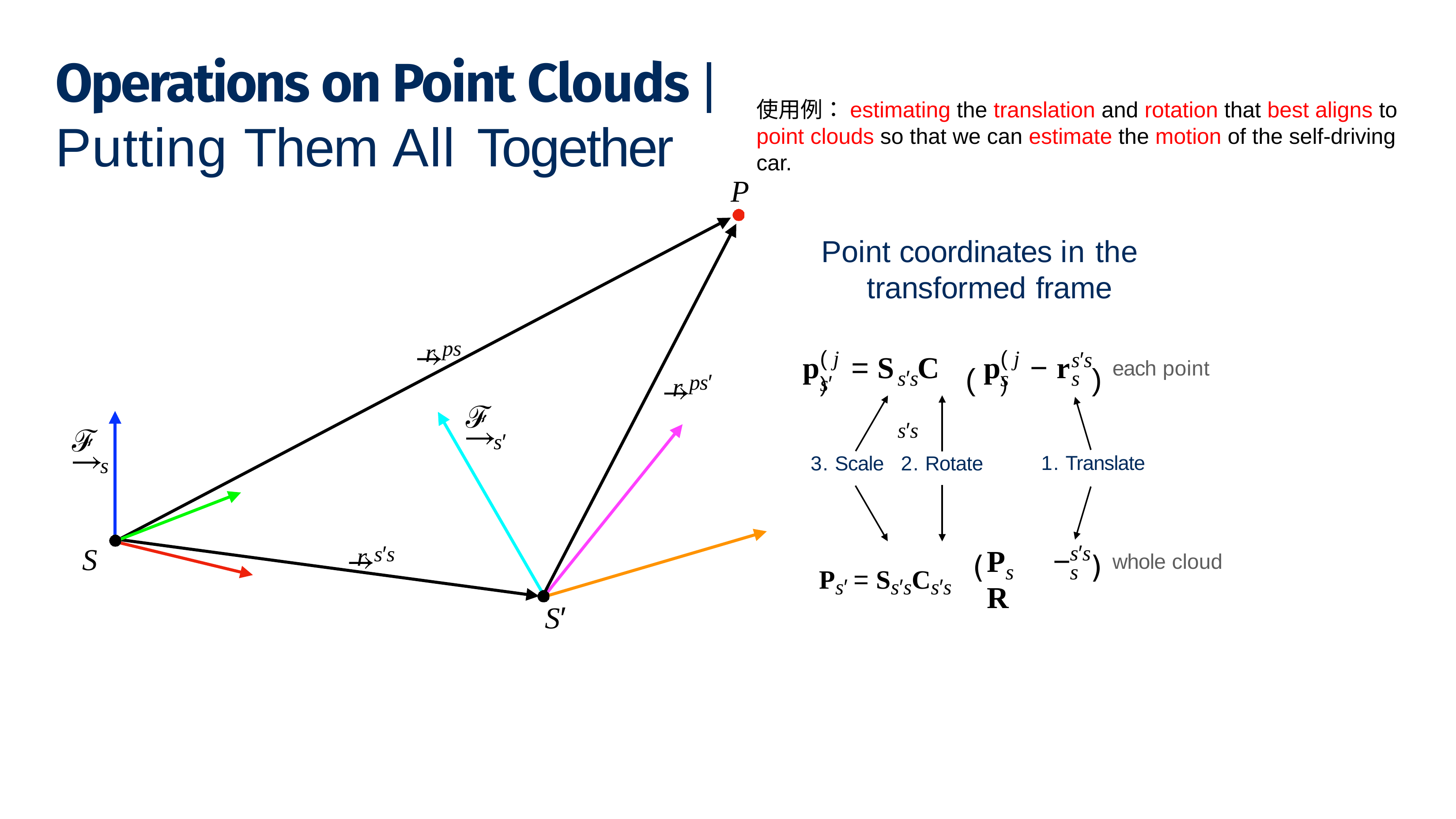

# Operations on Point Clouds |  Putting Them All Together
P
使⽤例：estimating the translation and rotation that best aligns to point clouds so that we can estimate the motion of the self-driving car.

Point coordinates in the  transformed frame

r ps
( j)
( j)
r ps′
s′s
p
= S	C	p
− r

each point
(
)
s′s	s′s
s
s
s′

ℱ

ℱ

s′

1. Translate
3. Scale
2. Rotate
s

r s′s

s′s

S
P	− R

(
)
whole cloud
Ps′ = Ss′sCs′s

s
s

S′